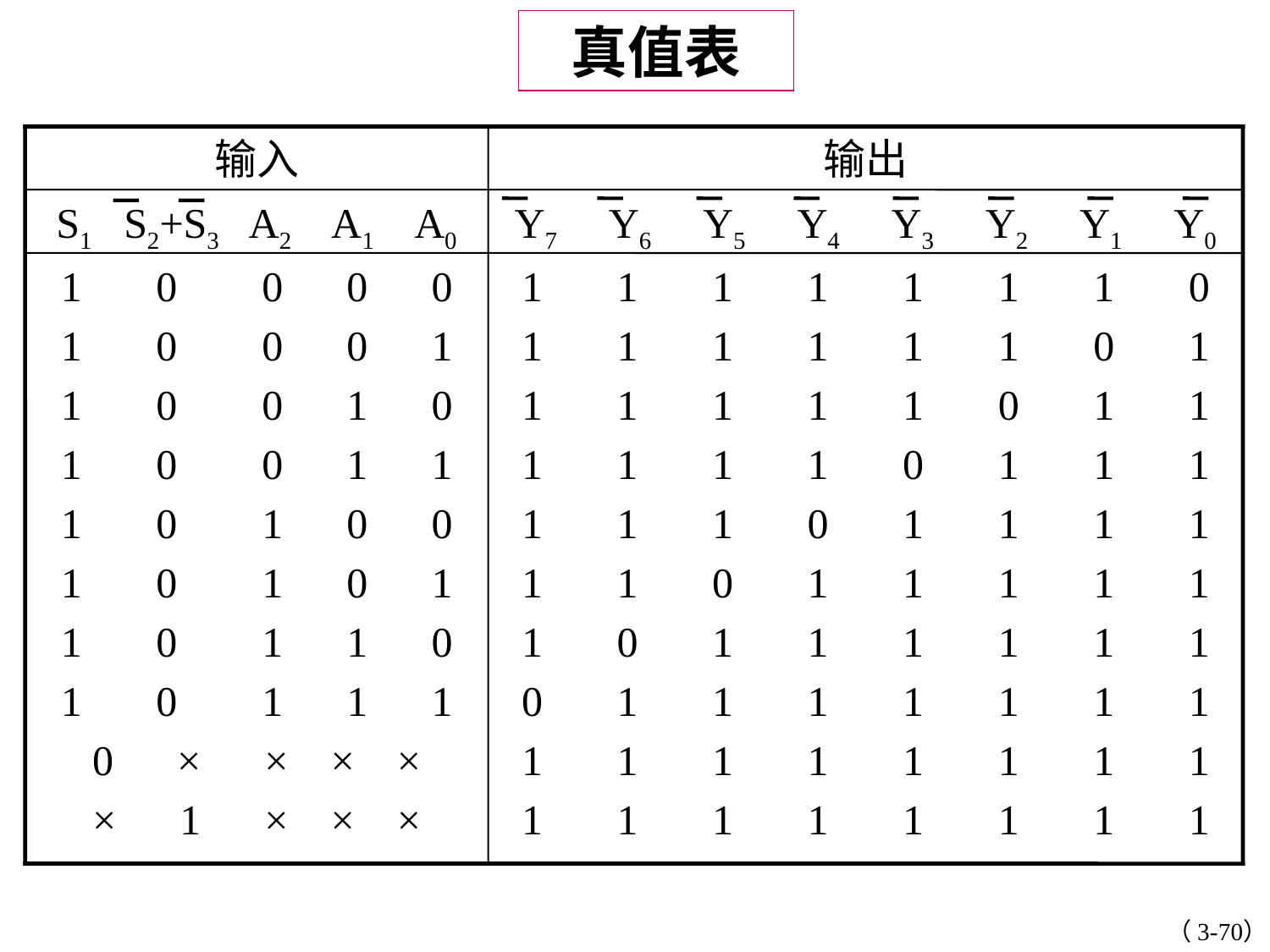

真值表
输入

输出

S1   S2+S3   A2    A1    A0

Y7     Y6     Y5     Y4     Y3     Y2     Y1     Y0

1       0        0      0      0
1       0        0      0      1
1       0        0      1      0
1       0        0      1      1
1       0        1      0      0
1       0        1      0      1
1       0        1      1      0
1       0        1      1      1
0      ×      ×    ×    ×
×      1      ×    ×    ×

1       1       1       1       1       1       1       0
1       1       1       1       1       1       0       1
1       1       1       1       1       0       1       1
1       1       1       1       0       1       1       1
1       1       1       0       1       1       1       1
1       1       0       1       1       1       1       1
1       0       1       1       1       1       1       1
0       1       1       1       1       1       1       1
1       1       1       1       1       1       1       1
1       1       1       1       1       1       1       1

（3-70）